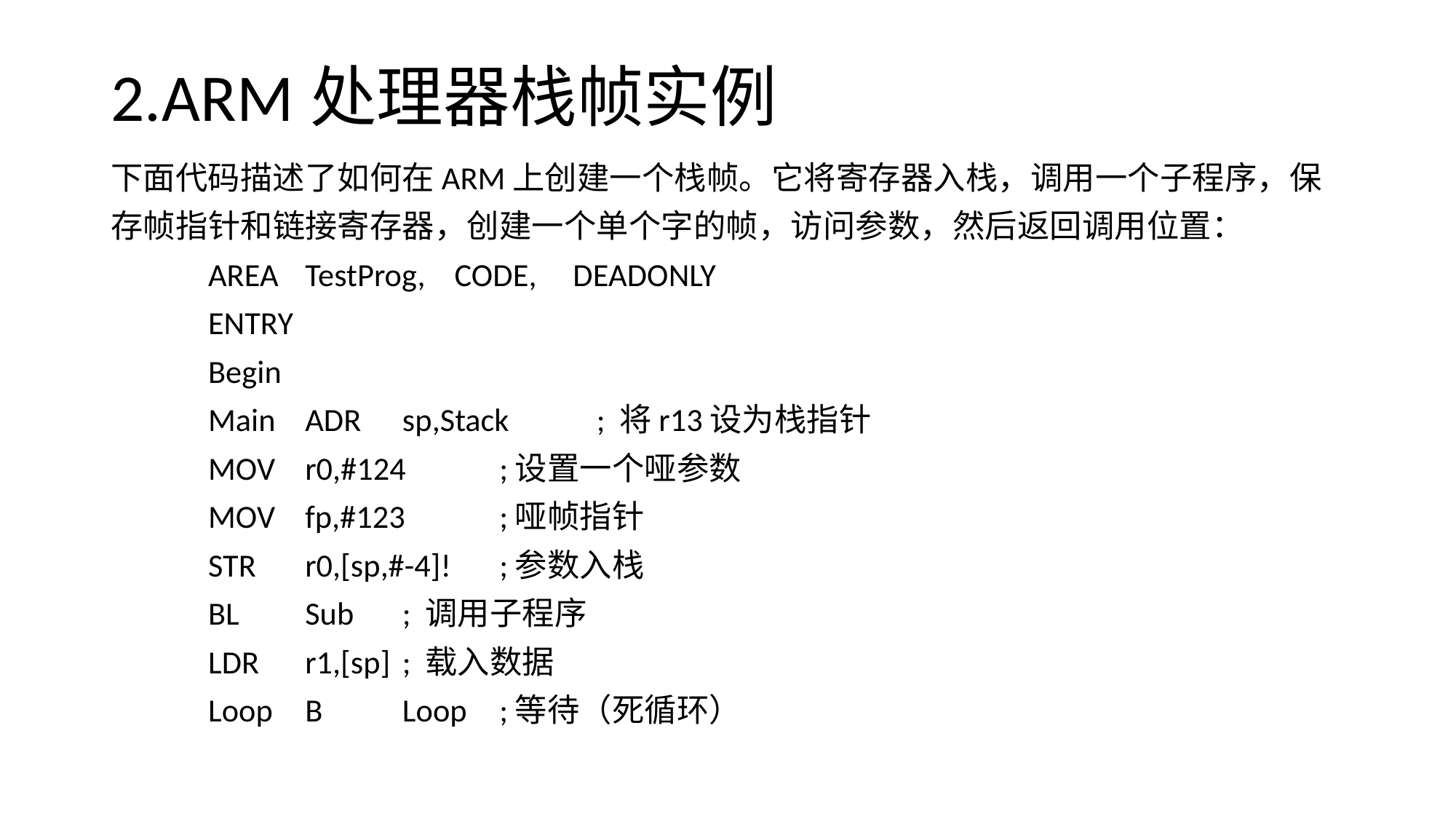

# 2.ARM处理器栈帧实例
下面代码描述了如何在ARM上创建一个栈帧。它将寄存器入栈，调用一个子程序，保
存帧指针和链接寄存器，创建一个单个字的帧，访问参数，然后返回调用位置：
		AREA	TestProg,    CODE,     DEADONLY
		ENTRY
	Begin
	Main	ADR	sp,Stack	; 将r13设为栈指针
		MOV	r0,#124		;设置一个哑参数
		MOV 	fp,#123		;哑帧指针
		STR	r0,[sp,#-4]!	;参数入栈
		BL	Sub		; 调用子程序
		LDR	r1,[sp]		; 载入数据
	Loop 	B	Loop		;等待（死循环）